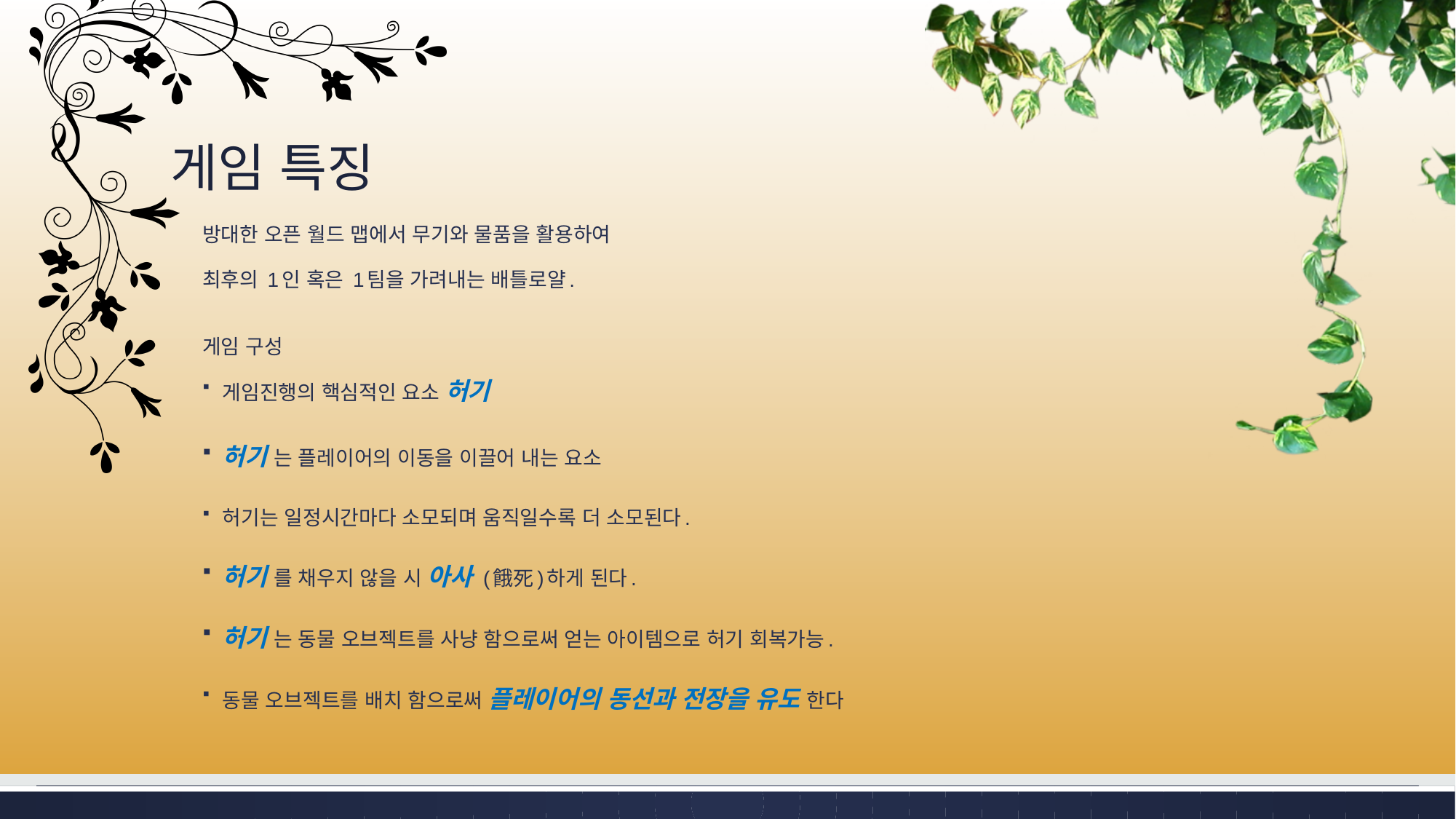

# 게임 특징
방대한 오픈 월드 맵에서 무기와 물품을 활용하여

최후의 1인 혹은 1팀을 가려내는 배틀로얄.

게임 구성

게임진행의 핵심적인 요소 허기

허기 는 플레이어의 이동을 이끌어 내는 요소

허기는 일정시간마다 소모되며 움직일수록 더 소모된다.

허기 를 채우지 않을 시 아사 (餓死)하게 된다.

허기 는 동물 오브젝트를 사냥 함으로써 얻는 아이템으로 허기 회복가능.

동물 오브젝트를 배치 함으로써 플레이어의 동선과 전장을 유도 한다